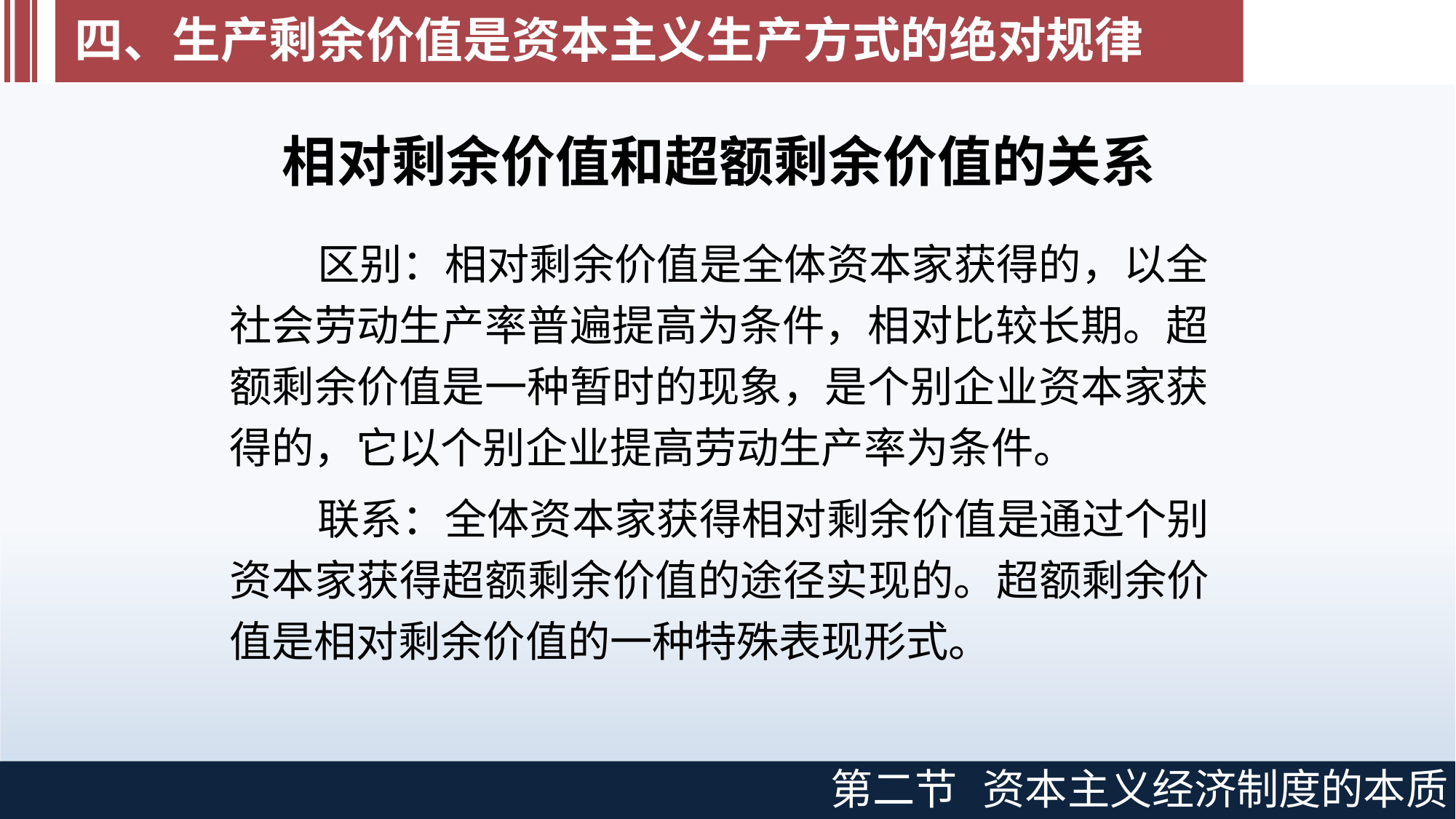

# 四、生产剩余价值是资本主义生产方式的绝对规律

相对剩余价值和超额剩余价值的关系
区别：相对剩余价值是全体资本家获得的，以全 社会劳动生产率普遍提高为条件，相对比较长期。超 额剩余价值是一种暂时的现象，是个别企业资本家获 得的，它以个别企业提高劳动生产率为条件。
联系：全体资本家获得相对剩余价值是通过个别 资本家获得超额剩余价值的途径实现的。超额剩余价 值是相对剩余价值的一种特殊表现形式。
第二节
资本主义经济制度的本质